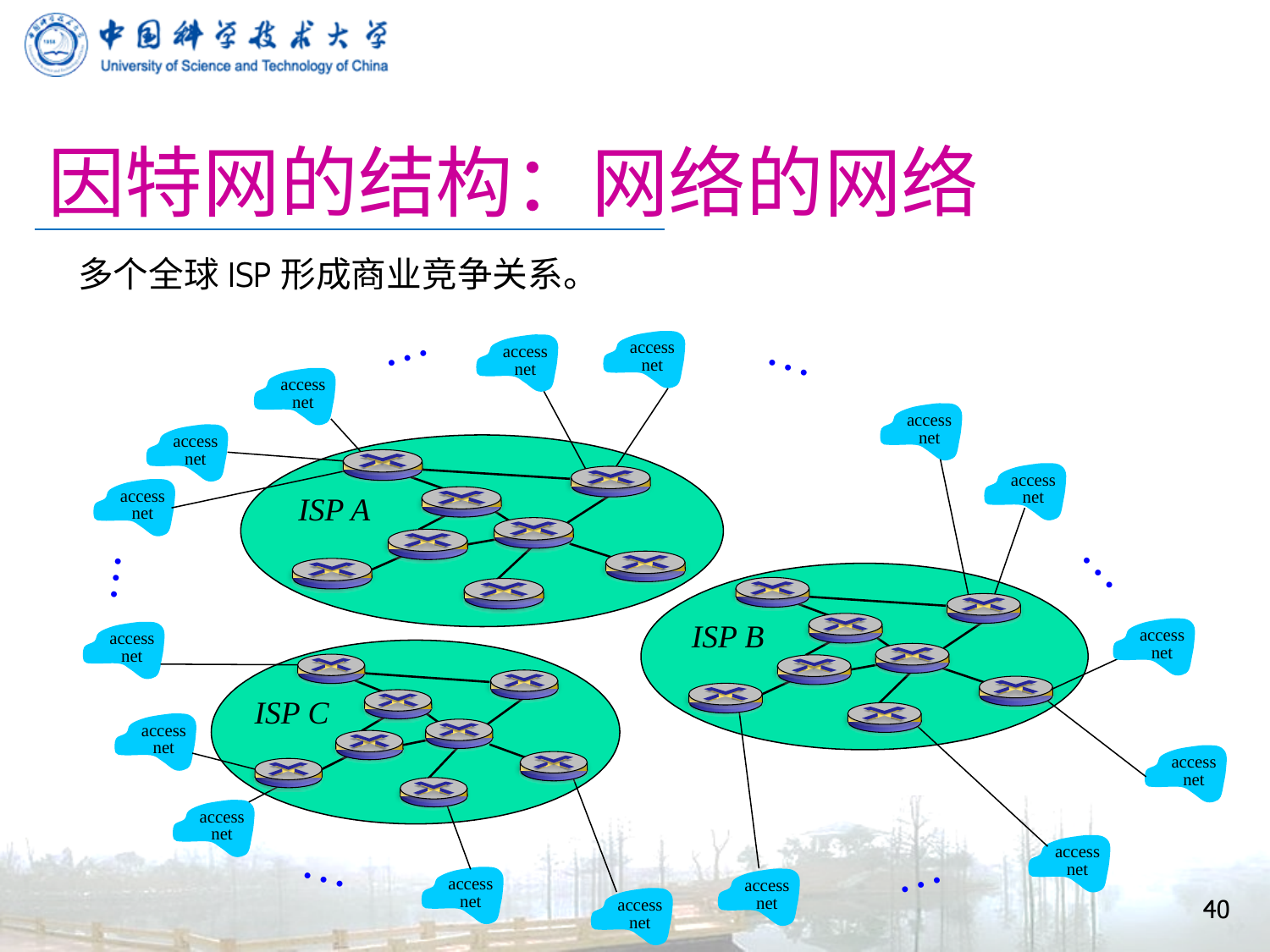

# 因特网的结构：网络的网络
多个全球ISP形成商业竞争关系。
…
…

access
net

access
net

access
net

access
net

access
net

access
net

access
net
ISP A

…

…

ISP B

access
net

access
net

ISP C

access
net

access
net

access
net

access
net
…
…

access
net
40

access
net

access
net